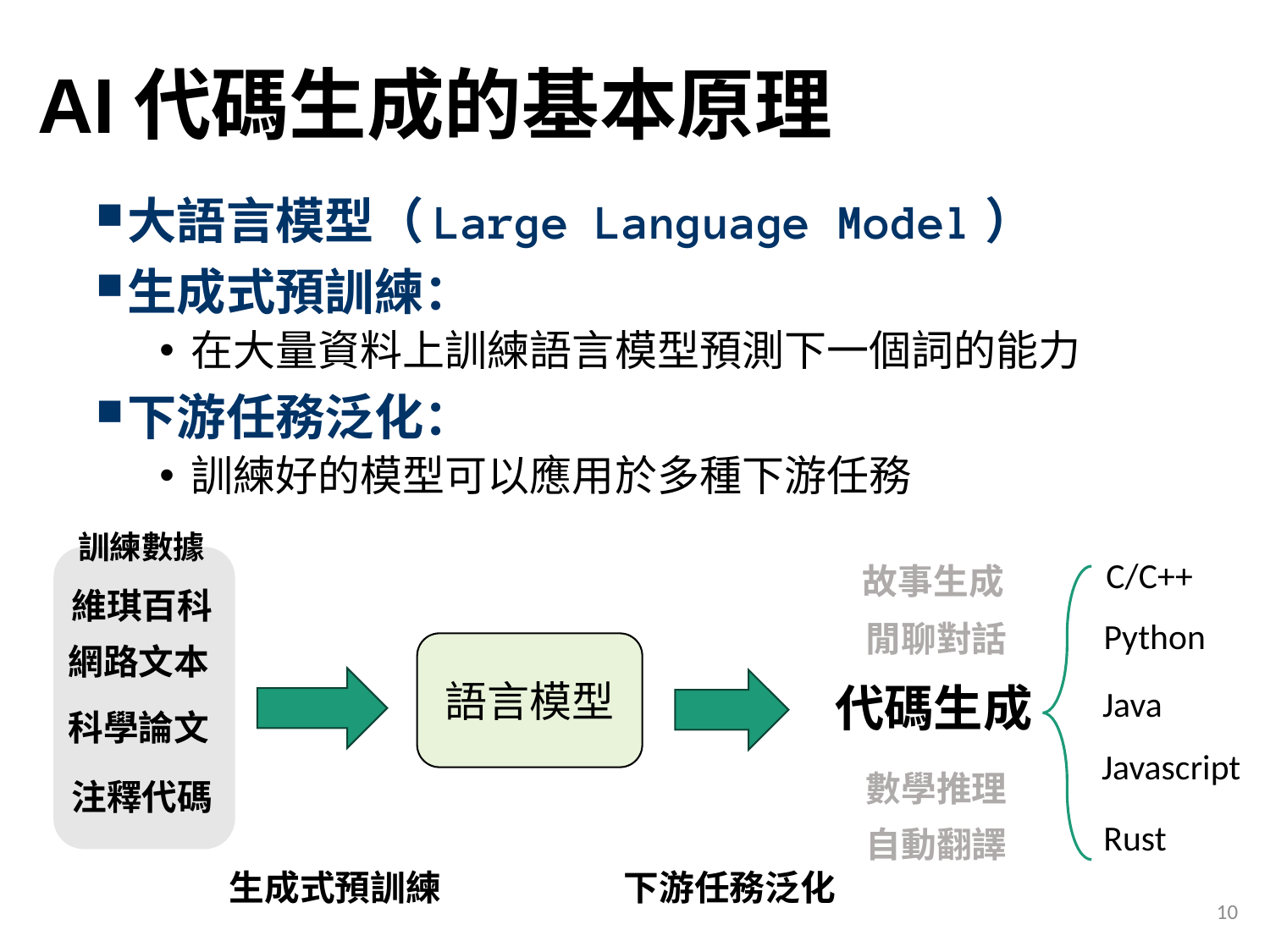

# AI代碼生成的基本原理
大語言模型（Large Language Model）
生成式預訓練：
在大量資料上訓練語言模型預測下一個詞的能力
下游任務泛化：
訓練好的模型可以應用於多種下游任務
訓練數據

C/C++
故事生成

維琪百科
Python
閒聊對話
網路文本
語言模型

代碼生成
Java
科學論文
Javascript
數學推理
注釋代碼
Rust
自動翻譯
生成式預訓練
下游任務泛化
10